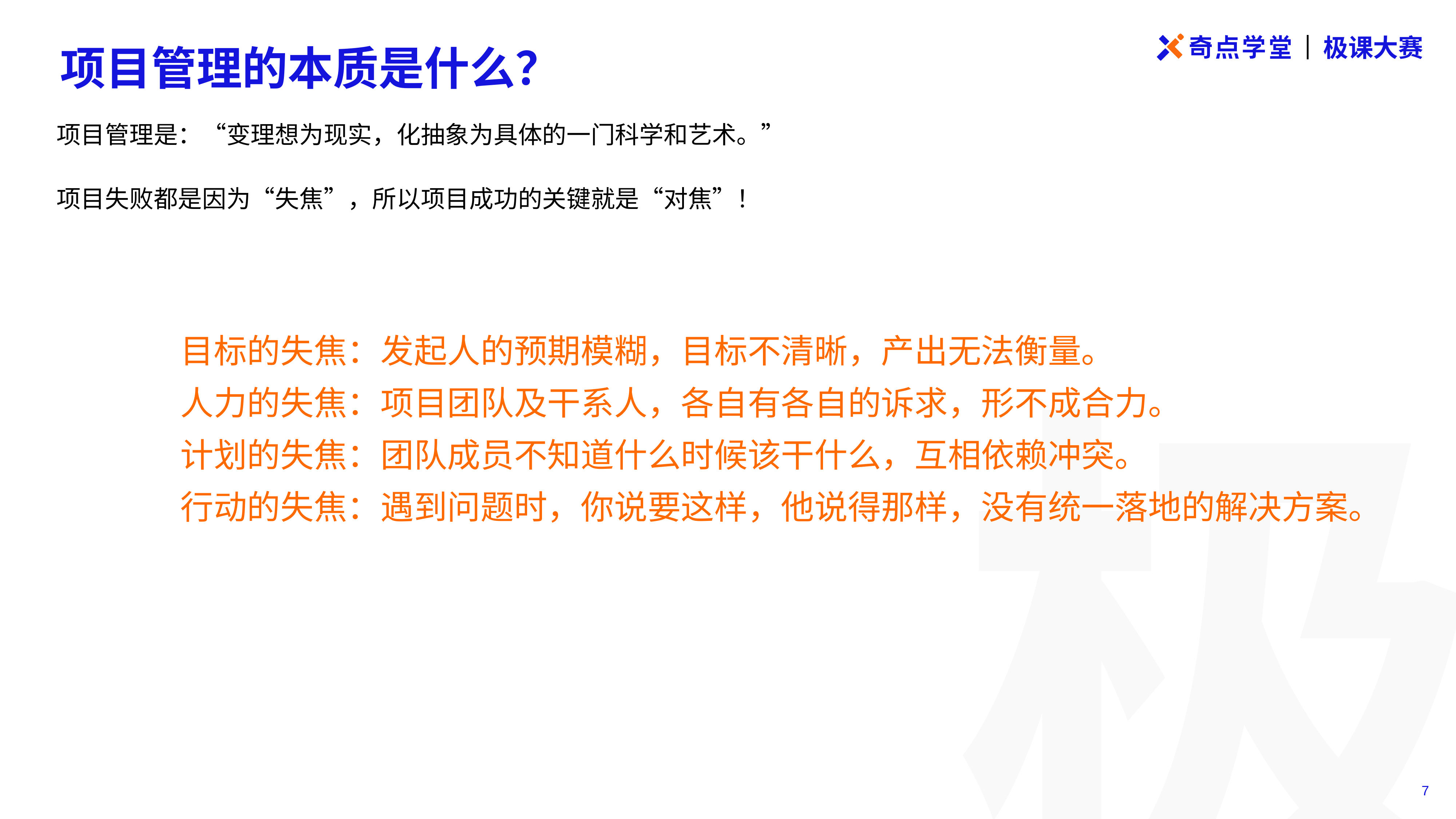

项目管理的本质是什么？

项目管理是：“变理想为现实，化抽象为具体的一门科学和艺术。”

项目失败都是因为“失焦”，所以项目成功的关键就是“对焦”！
目标的失焦：发起人的预期模糊，目标不清晰，产出无法衡量。
人力的失焦：项目团队及干系人，各自有各自的诉求，形不成合力。
计划的失焦：团队成员不知道什么时候该干什么，互相依赖冲突。
行动的失焦：遇到问题时，你说要这样，他说得那样，没有统一落地的解决方案。
7
7